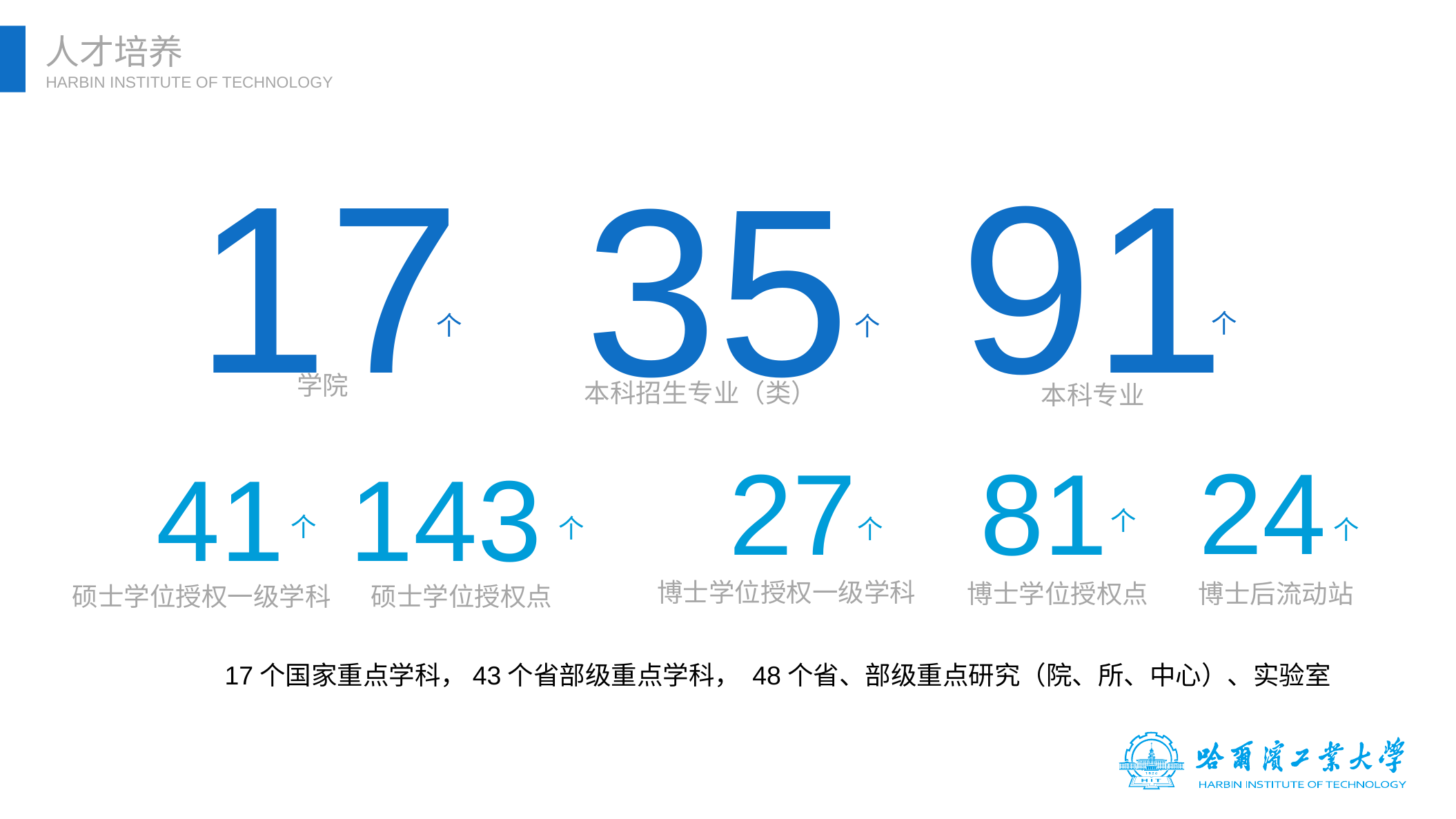

人才培养
HARBIN INSTITUTE OF TECHNOLOGY
17
91
35
个
个
个
学院
本科专业
本科招生专业（类）
24
27
81
143
41
个
个
个
个
个
博士后流动站
博士学位授权一级学科
硕士学位授权点
博士学位授权点
硕士学位授权一级学科
17个国家重点学科，43个省部级重点学科， 48个省、部级重点研究（院、所、中心）、实验室